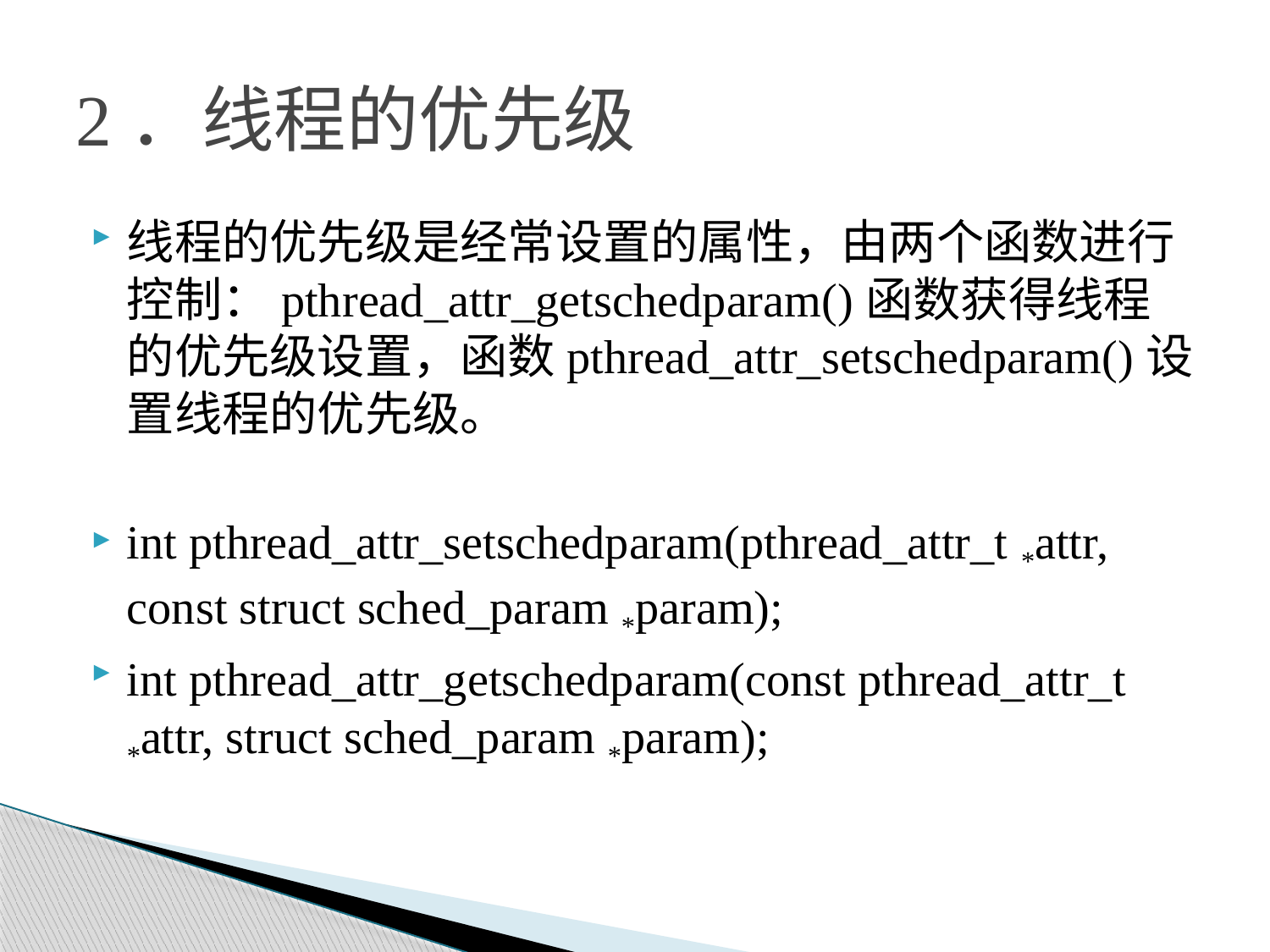

# 2．线程的优先级
线程的优先级是经常设置的属性，由两个函数进行控制：pthread_attr_getschedparam()函数获得线程的优先级设置，函数pthread_attr_setschedparam()设置线程的优先级。

int pthread_attr_setschedparam(pthread_attr_t *attr, const struct sched_param *param);
int pthread_attr_getschedparam(const pthread_attr_t *attr, struct sched_param *param);